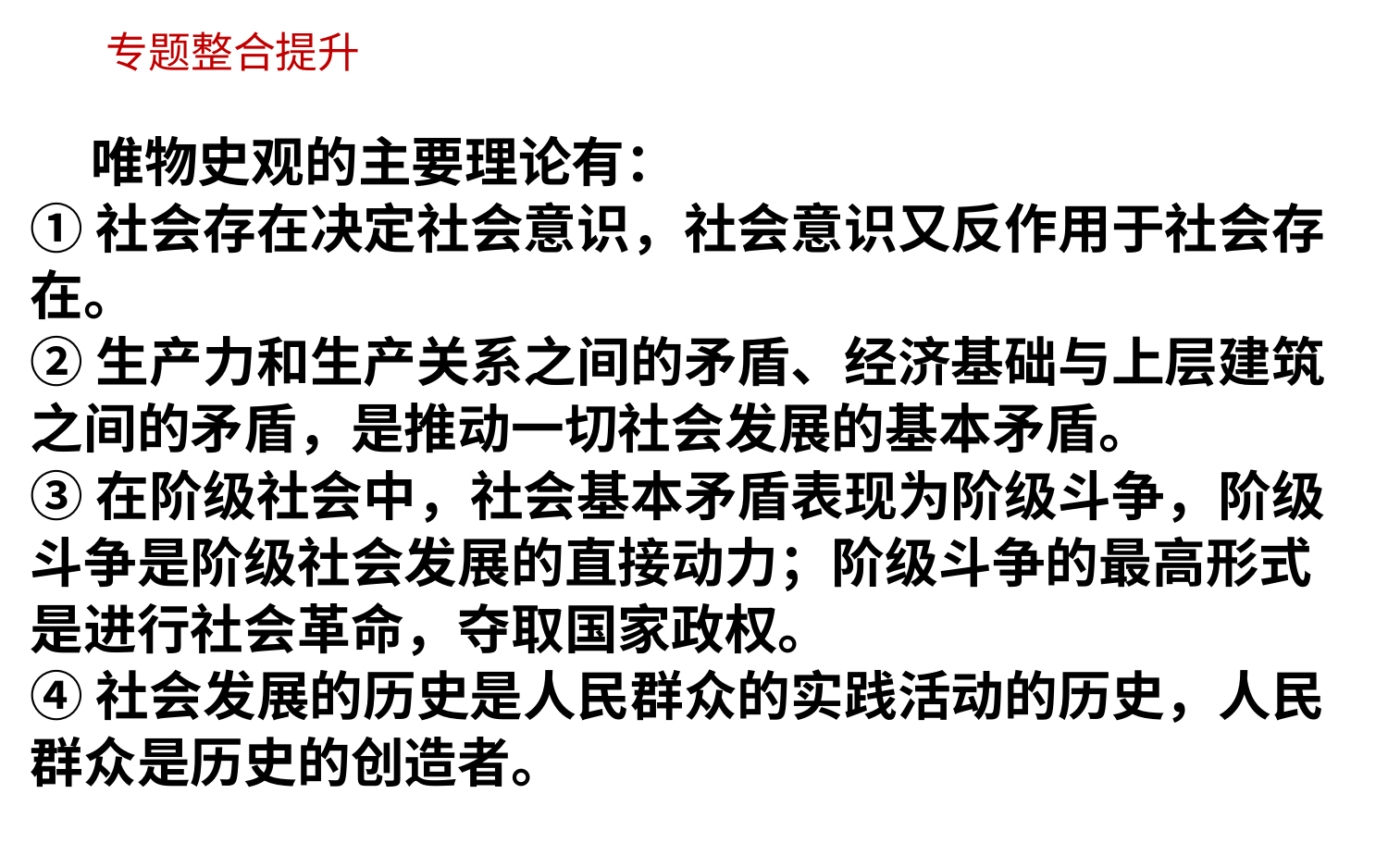

专题整合提升
    唯物史观的主要理论有：
①社会存在决定社会意识，社会意识又反作用于社会存在。
②生产力和生产关系之间的矛盾、经济基础与上层建筑之间的矛盾，是推动一切社会发展的基本矛盾。
③在阶级社会中，社会基本矛盾表现为阶级斗争，阶级斗争是阶级社会发展的直接动力；阶级斗争的最高形式是进行社会革命，夺取国家政权。
④社会发展的历史是人民群众的实践活动的历史，人民群众是历史的创造者。